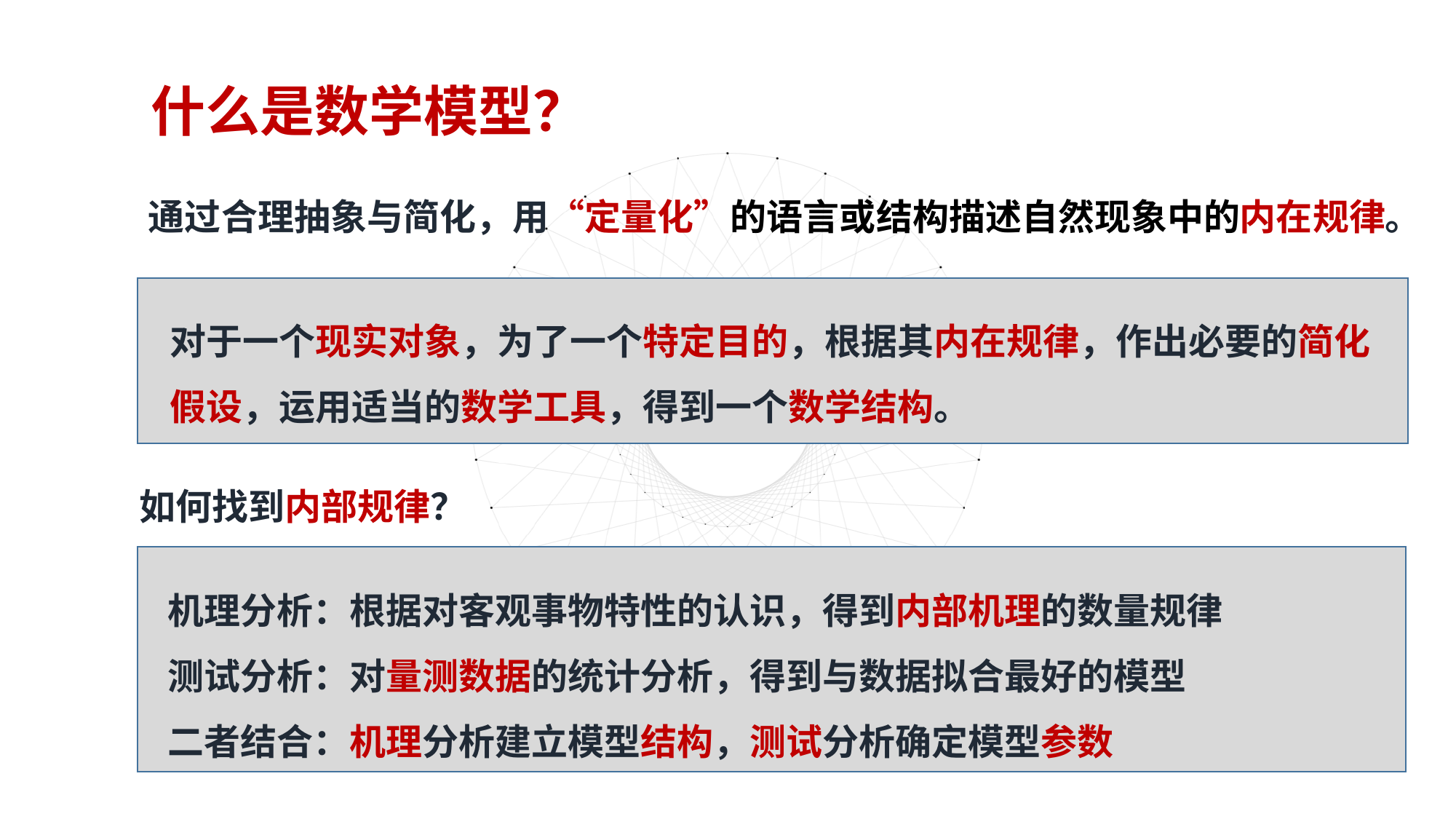

什么是数学模型？
通过合理抽象与简化，用“定量化”的语言或结构描述自然现象中的内在规律。

对于一个现实对象，为了一个特定目的，根据其内在规律，作出必要的简化假设，运用适当的数学工具，得到一个数学结构。
如何找到内部规律？

机理分析：根据对客观事物特性的认识，得到内部机理的数量规律
测试分析：对量测数据的统计分析，得到与数据拟合最好的模型
二者结合：机理分析建立模型结构，测试分析确定模型参数